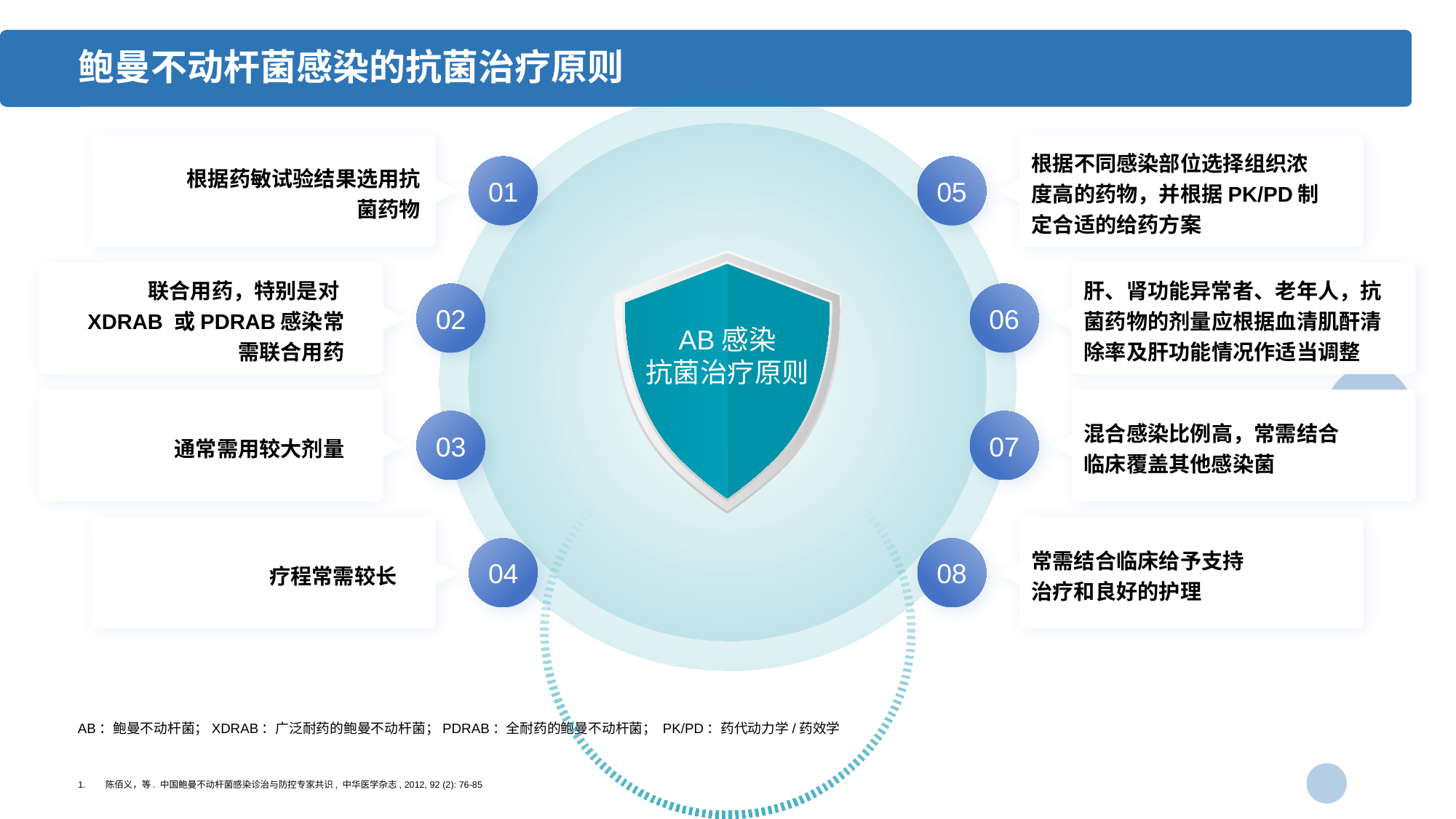

鲍曼不动杆菌感染的抗菌治疗原则

根据不同感染部位选择组织浓度高的药物，并根据PK/PD制定合适的给药方案
根据药敏试验结果选用抗菌药物
01
05

肝、肾功能异常者、老年人，抗菌药物的剂量应根据血清肌酐清除率及肝功能情况作适当调整
联合用药，特别是对XDRAB 或PDRAB感染常需联合用药
02
06
AB感染
抗菌治疗原则

混合感染比例高，常需结合临床覆盖其他感染菌
03
07
通常需用较大剂量

常需结合临床给予支持治疗和良好的护理
04
08
疗程常需较长

AB：鲍曼不动杆菌；XDRAB：广泛耐药的鲍曼不动杆菌；PDRAB：全耐药的鲍曼不动杆菌； PK/PD：药代动力学/药效学
陈佰义，等. 中国鲍曼不动杆菌感染诊治与防控专家共识, 中华医学杂志, 2012, 92 (2): 76-85